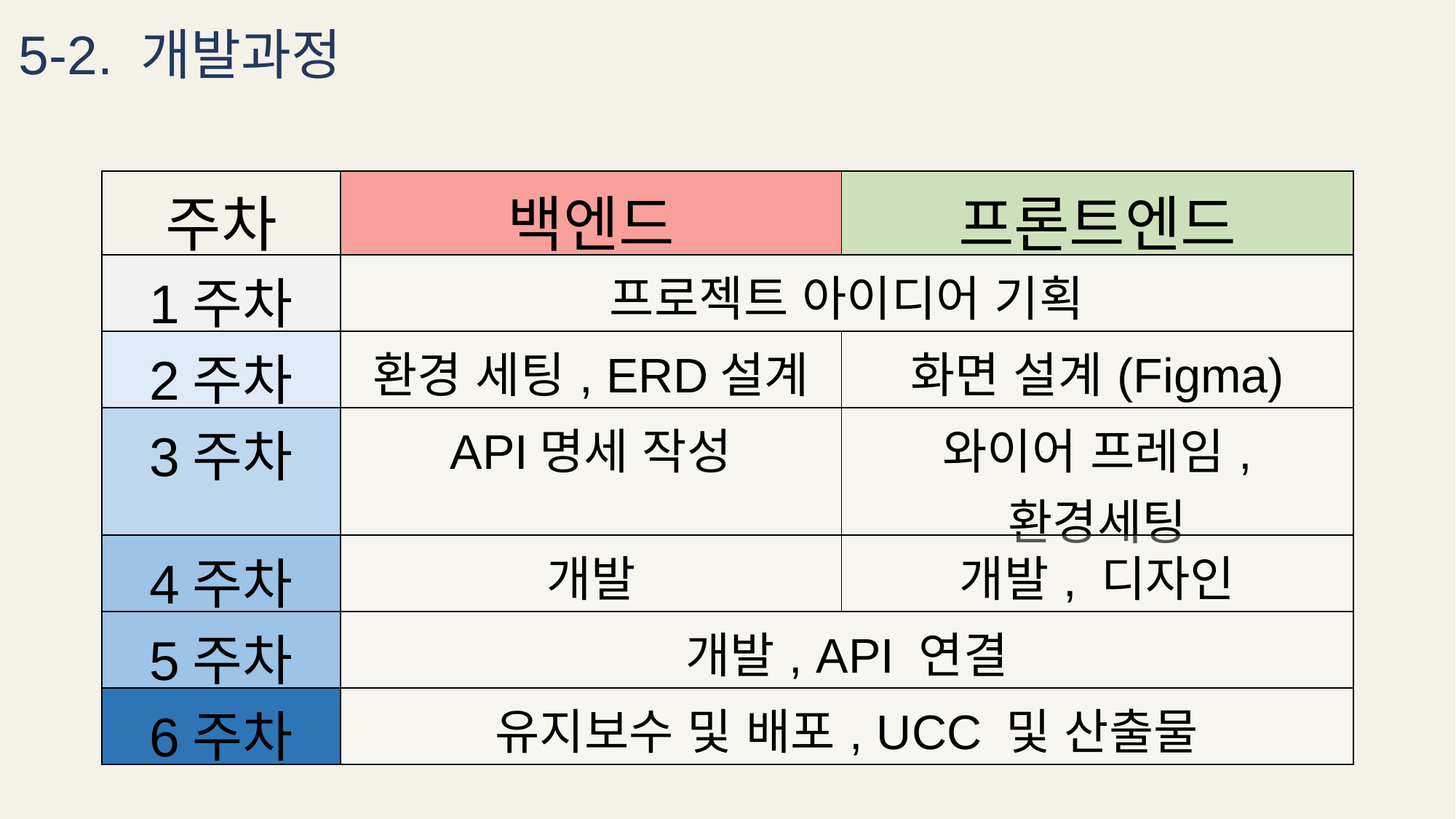

5-2. 개발과정
| 주차 | 백엔드 | 프론트엔드 |
| --- | --- | --- |
| 1주차 | 프로젝트 아이디어 기획 |  |
| 2주차 | 환경 세팅, ERD설계 | 화면 설계(Figma) |
| 3주차 | API명세 작성 | 와이어 프레임, 환경세팅 |
| 4주차 | 개발 | 개발, 디자인 |
| 5주차 | 개발, API 연결 |  |
| 6주차 | 유지보수 및 배포, UCC 및 산출물 |  |